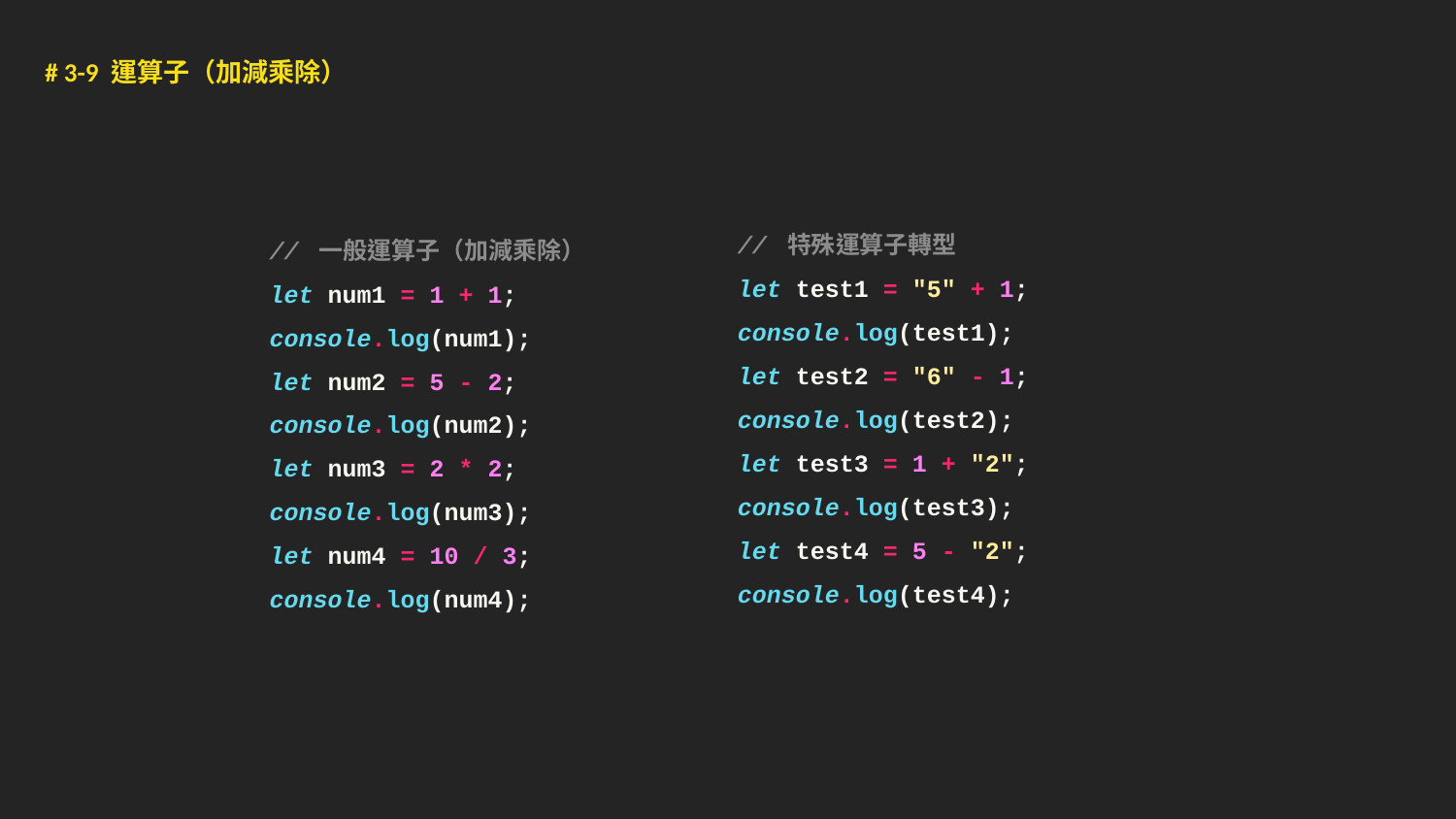

# 3-9 運算子（加減乘除）
// 特殊運算子轉型
let test1 = "5" + 1;
console.log(test1);
let test2 = "6" - 1;
console.log(test2);
let test3 = 1 + "2";
console.log(test3);
let test4 = 5 - "2";
console.log(test4);
// 一般運算子（加減乘除）
let num1 = 1 + 1;
console.log(num1);
let num2 = 5 - 2;
console.log(num2);
let num3 = 2 * 2;
console.log(num3);
let num4 = 10 / 3;
console.log(num4);